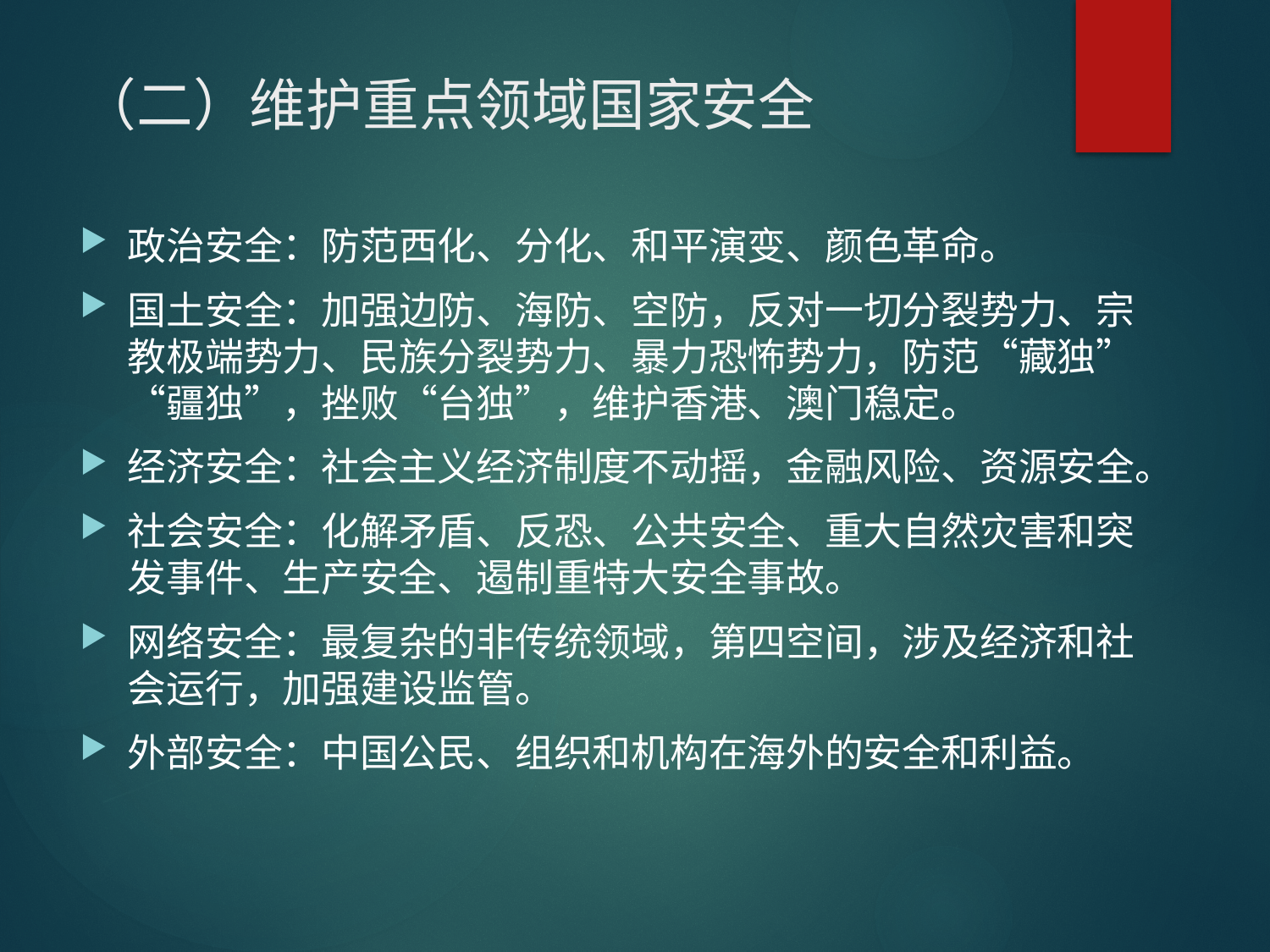

# （二）维护重点领域国家安全
政治安全：防范西化、分化、和平演变、颜色革命。
国土安全：加强边防、海防、空防，反对一切分裂势力、宗教极端势力、民族分裂势力、暴力恐怖势力，防范“藏独”“疆独”，挫败“台独”，维护香港、澳门稳定。
经济安全：社会主义经济制度不动摇，金融风险、资源安全。
社会安全：化解矛盾、反恐、公共安全、重大自然灾害和突发事件、生产安全、遏制重特大安全事故。
网络安全：最复杂的非传统领域，第四空间，涉及经济和社会运行，加强建设监管。
外部安全：中国公民、组织和机构在海外的安全和利益。